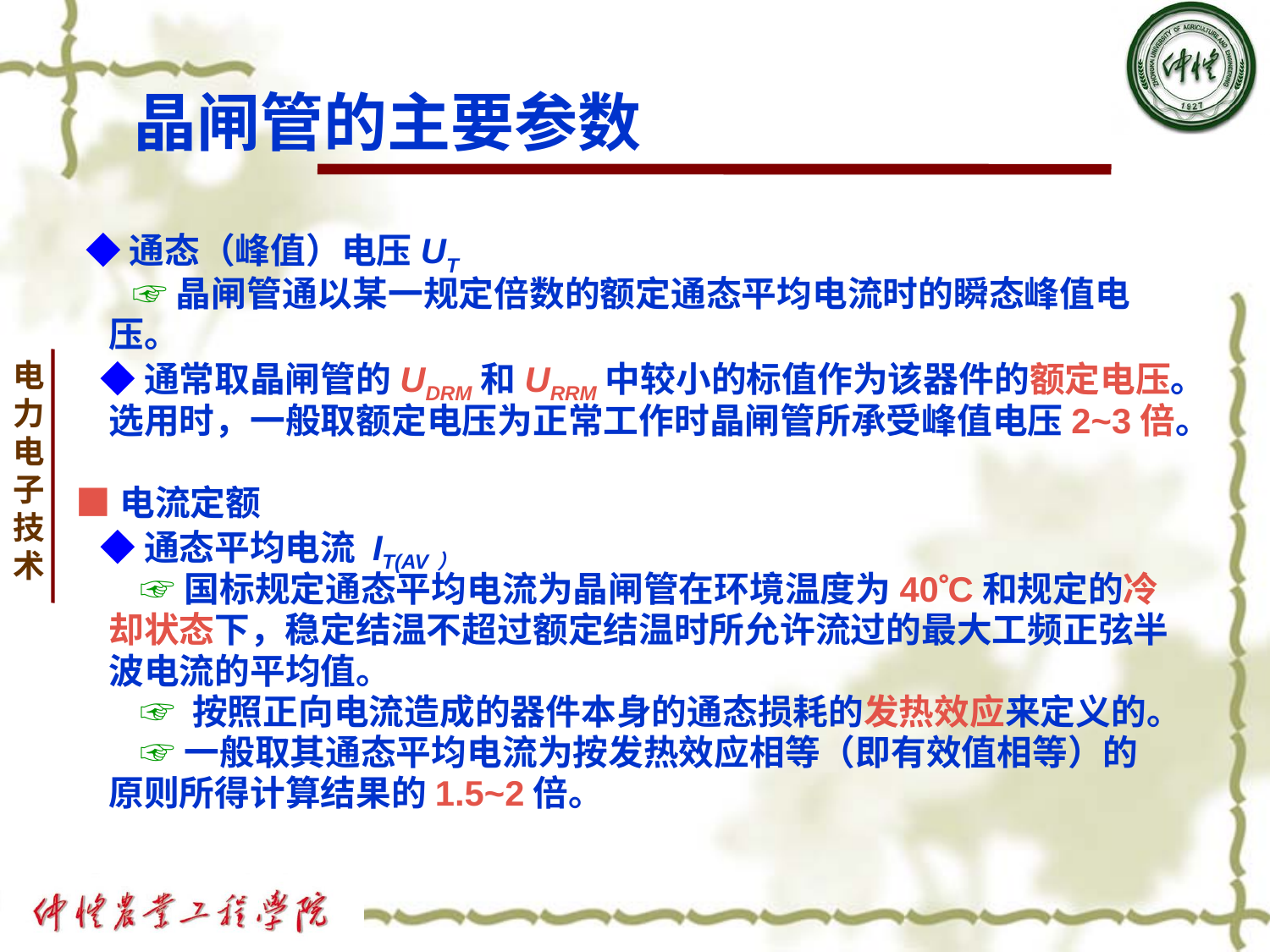

# 晶闸管的主要参数
 ◆通态（峰值）电压UT
       ☞晶闸管通以某一规定倍数的额定通态平均电流时的瞬态峰值电
   压。
   ◆通常取晶闸管的UDRM和URRM中较小的标值作为该器件的额定电压。
   选用时，一般取额定电压为正常工作时晶闸管所承受峰值电压2~3倍。

■电流定额
   ◆通态平均电流 IT(AV）
        ☞国标规定通态平均电流为晶闸管在环境温度为40°C和规定的冷
   却状态下，稳定结温不超过额定结温时所允许流过的最大工频正弦半
   波电流的平均值。
        ☞ 按照正向电流造成的器件本身的通态损耗的发热效应来定义的。
        ☞一般取其通态平均电流为按发热效应相等（即有效值相等）的
   原则所得计算结果的1.5~2倍。